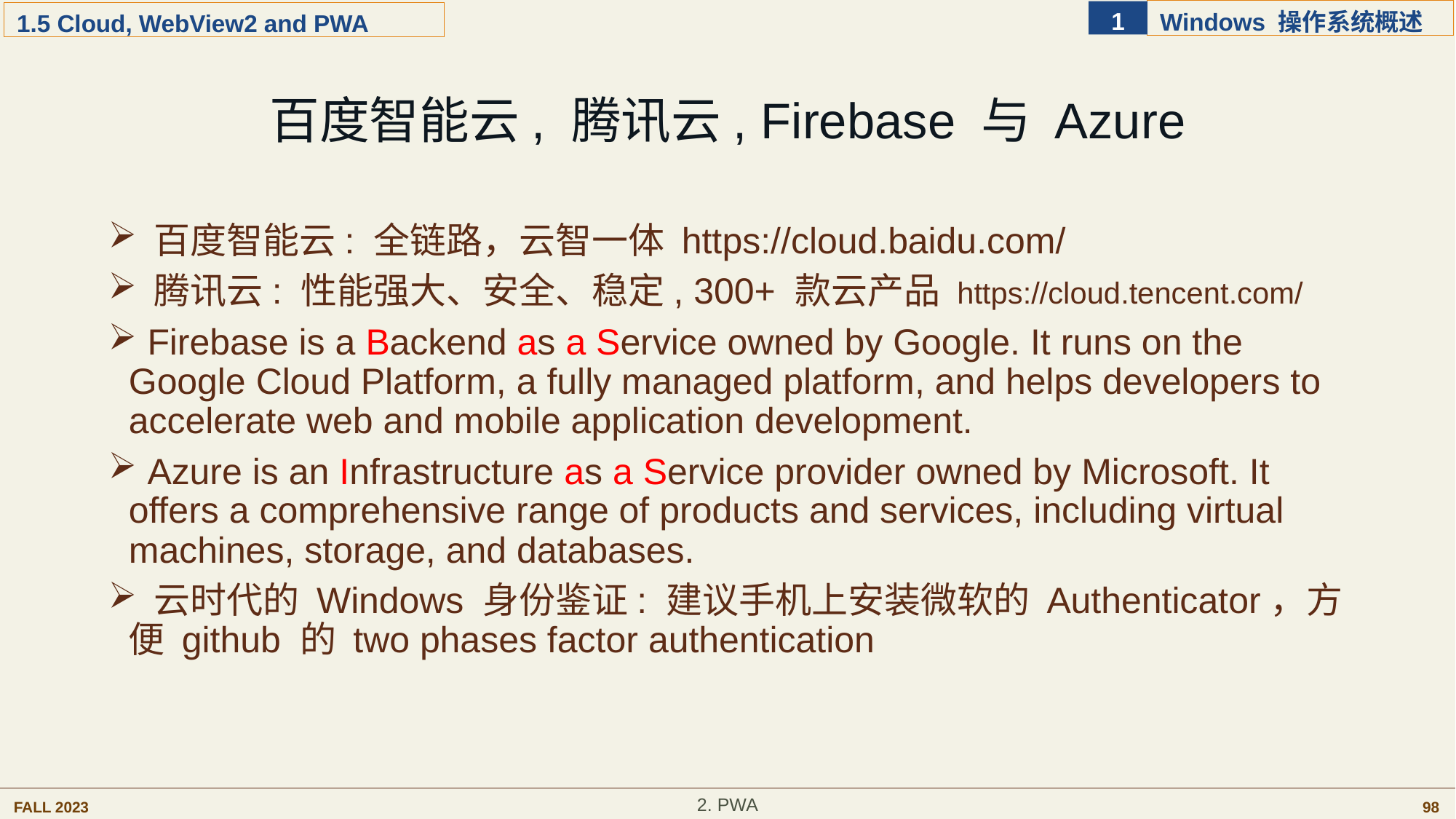

百度智能云, 腾讯云, Firebase 与 Azure
 百度智能云: 全链路，云智一体 https://cloud.baidu.com/
 腾讯云: 性能强大、安全、稳定, 300+ 款云产品 https://cloud.tencent.com/
 Firebase is a Backend as a Service owned by Google. It runs on the Google Cloud Platform, a fully managed platform, and helps developers to accelerate web and mobile application development.
 Azure is an Infrastructure as a Service provider owned by Microsoft. It offers a comprehensive range of products and services, including virtual machines, storage, and databases.
 云时代的 Windows 身份鉴证: 建议手机上安装微软的 Authenticator，方便 github 的 two phases factor authentication
2. PWA